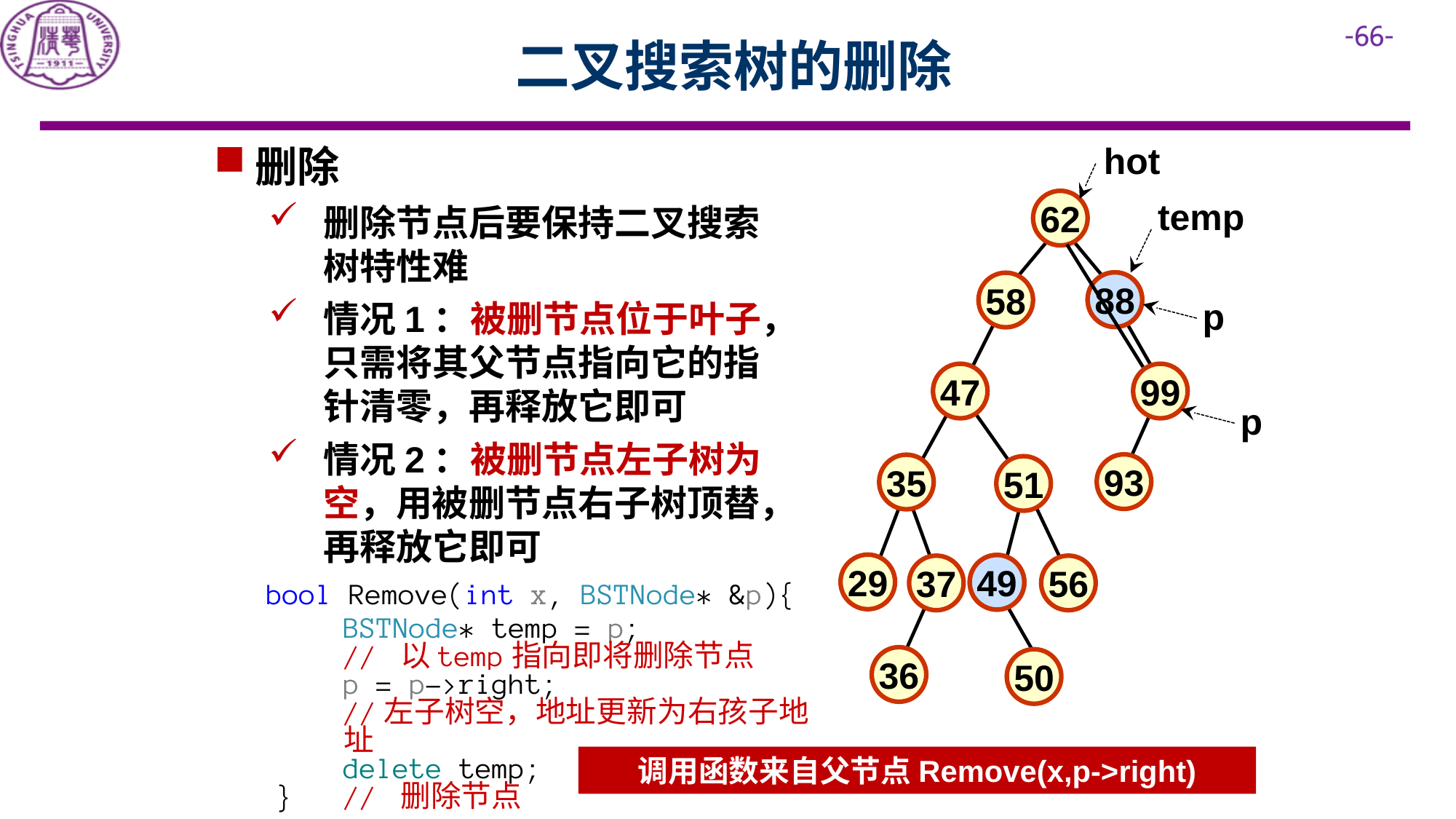

# 二叉搜索树的删除
删除
删除节点后要保持二叉搜索树特性难
情况1：被删节点位于叶子，只需将其父节点指向它的指针清零，再释放它即可
情况2：被删节点左子树为空，用被删节点右子树顶替，再释放它即可

hot
62
temp

88
88
58
p

47
99

93
p

35
51

29
49
49
37
56
bool Remove(int x, BSTNode* &p){

BSTNode* temp = p;
// 以temp指向即将删除节点
p = p->right;
//左子树空，地址更新为右孩子地址
delete temp;
// 删除节点
36
50
调用函数来自父节点Remove(x,p->right)
}